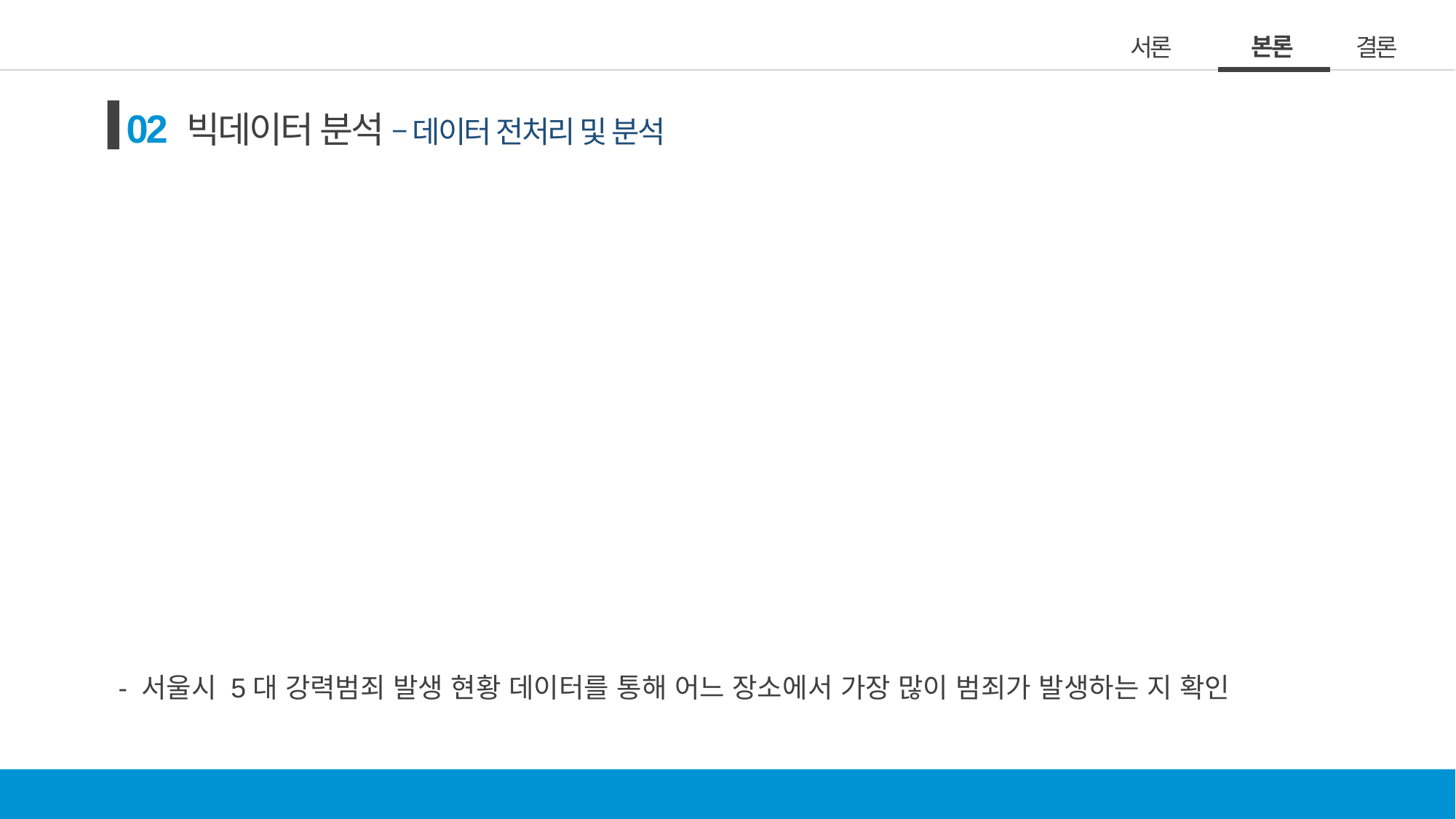

본론
서론
결론
02 빅데이터 분석 – 데이터 전처리 및 분석

- 서울시 5대 강력범죄 발생 현황 데이터를 통해 어느 장소에서 가장 많이 범죄가 발생하는 지 확인